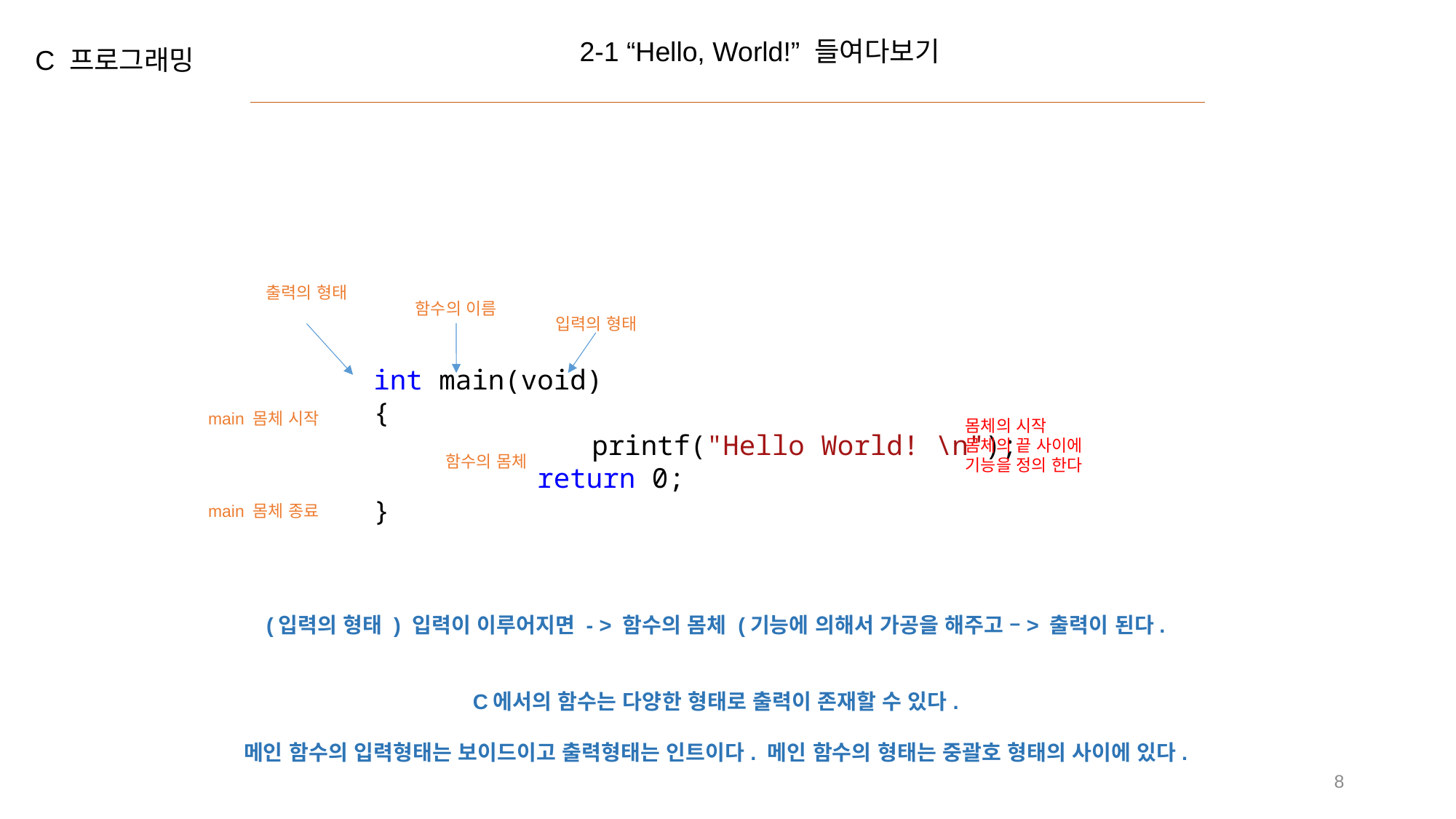

2-1 “Hello, World!” 들여다보기
C 프로그래밍
출력의 형태
함수의 이름
입력의 형태
int main(void)
{
		printf("Hello World! \n");
    	return 0;
}
main 몸체 시작
몸체의 시작
몸체의 끝 사이에
기능을 정의 한다
함수의 몸체
main 몸체 종료
(입력의 형태 ) 입력이 이루어지면 - > 함수의 몸체 (기능에 의해서 가공을 해주고 –> 출력이 된다.

C에서의 함수는 다양한 형태로 출력이 존재할 수 있다.

메인 함수의 입력형태는 보이드이고 출력형태는 인트이다. 메인 함수의 형태는 중괄호 형태의 사이에 있다.
8